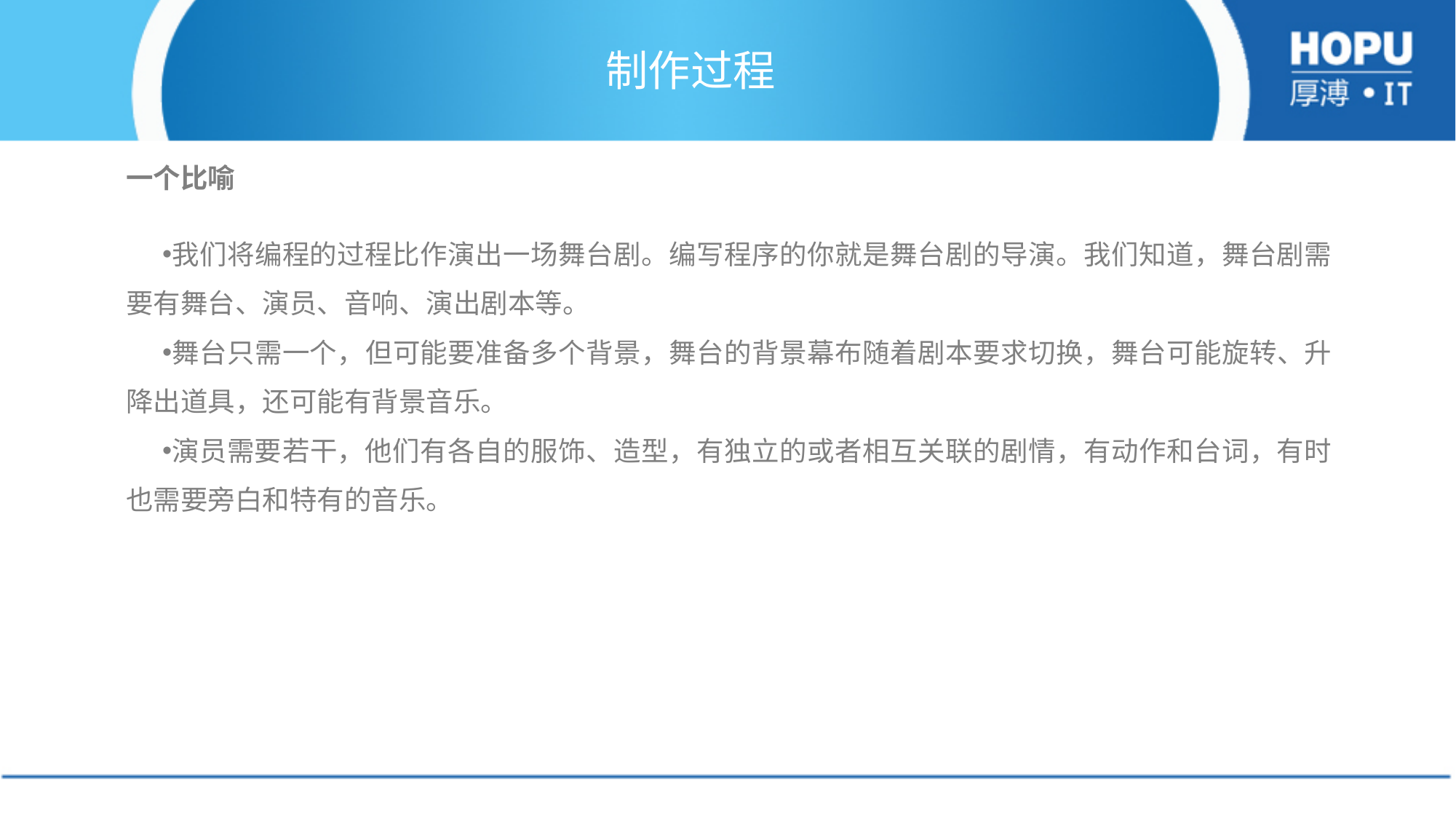

# 制作过程
一个比喻
我们将编程的过程比作演出一场舞台剧。编写程序的你就是舞台剧的导演。我们知道，舞台剧需要有舞台、演员、音响、演出剧本等。
舞台只需一个，但可能要准备多个背景，舞台的背景幕布随着剧本要求切换，舞台可能旋转、升降出道具，还可能有背景音乐。
演员需要若干，他们有各自的服饰、造型，有独立的或者相互关联的剧情，有动作和台词，有时也需要旁白和特有的音乐。